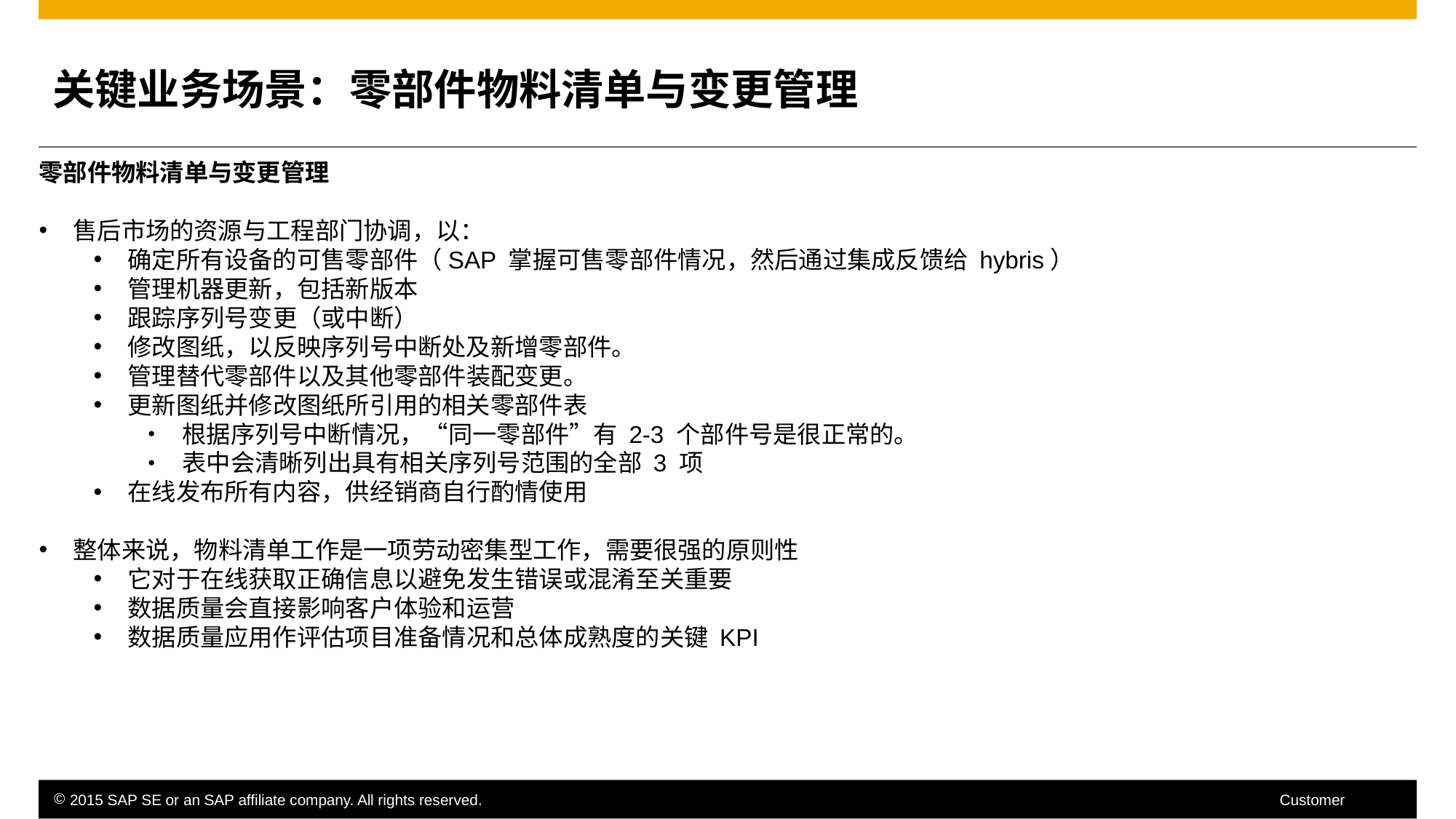

关键业务场景：零部件物料清单与变更管理
零部件物料清单与变更管理

售后市场的资源与工程部门协调，以：
确定所有设备的可售零部件（SAP 掌握可售零部件情况，然后通过集成反馈给 hybris）
管理机器更新，包括新版本
跟踪序列号变更（或中断）
修改图纸，以反映序列号中断处及新增零部件。
管理替代零部件以及其他零部件装配变更。
更新图纸并修改图纸所引用的相关零部件表
根据序列号中断情况，“同一零部件”有 2-3 个部件号是很正常的。
表中会清晰列出具有相关序列号范围的全部 3 项
在线发布所有内容，供经销商自行酌情使用

整体来说，物料清单工作是一项劳动密集型工作，需要很强的原则性
它对于在线获取正确信息以避免发生错误或混淆至关重要
数据质量会直接影响客户体验和运营
数据质量应用作评估项目准备情况和总体成熟度的关键 KPI